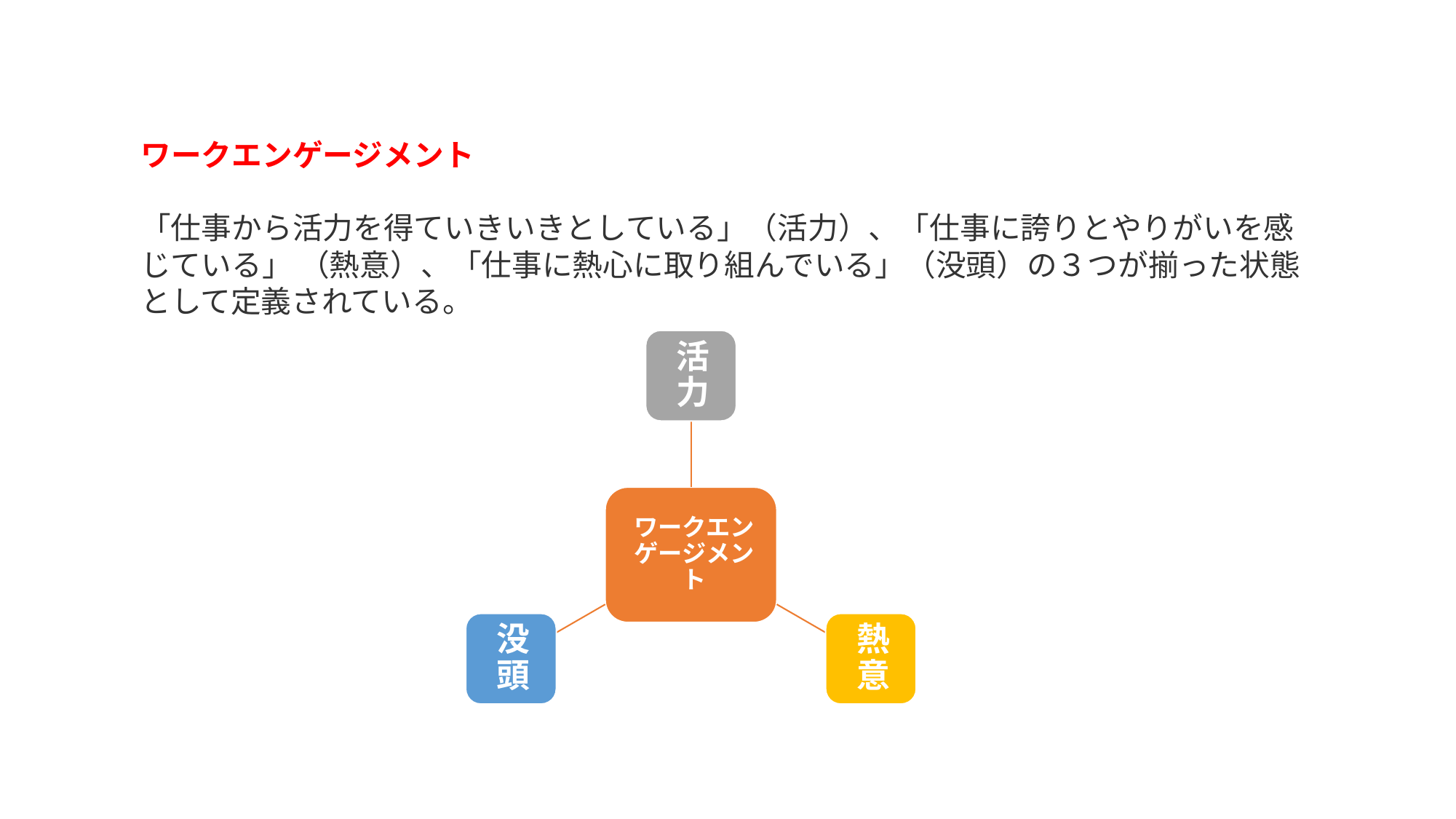

ワークエンゲージメント

「仕事から活力を得ていきいきとしている」（活力）、「仕事に誇りとやりがいを感じている」 （熱意）、「仕事に熱心に取り組んでいる」（没頭）の３つが揃った状態として定義されている。
ワークエンゲージメント
活力
熱意
没頭